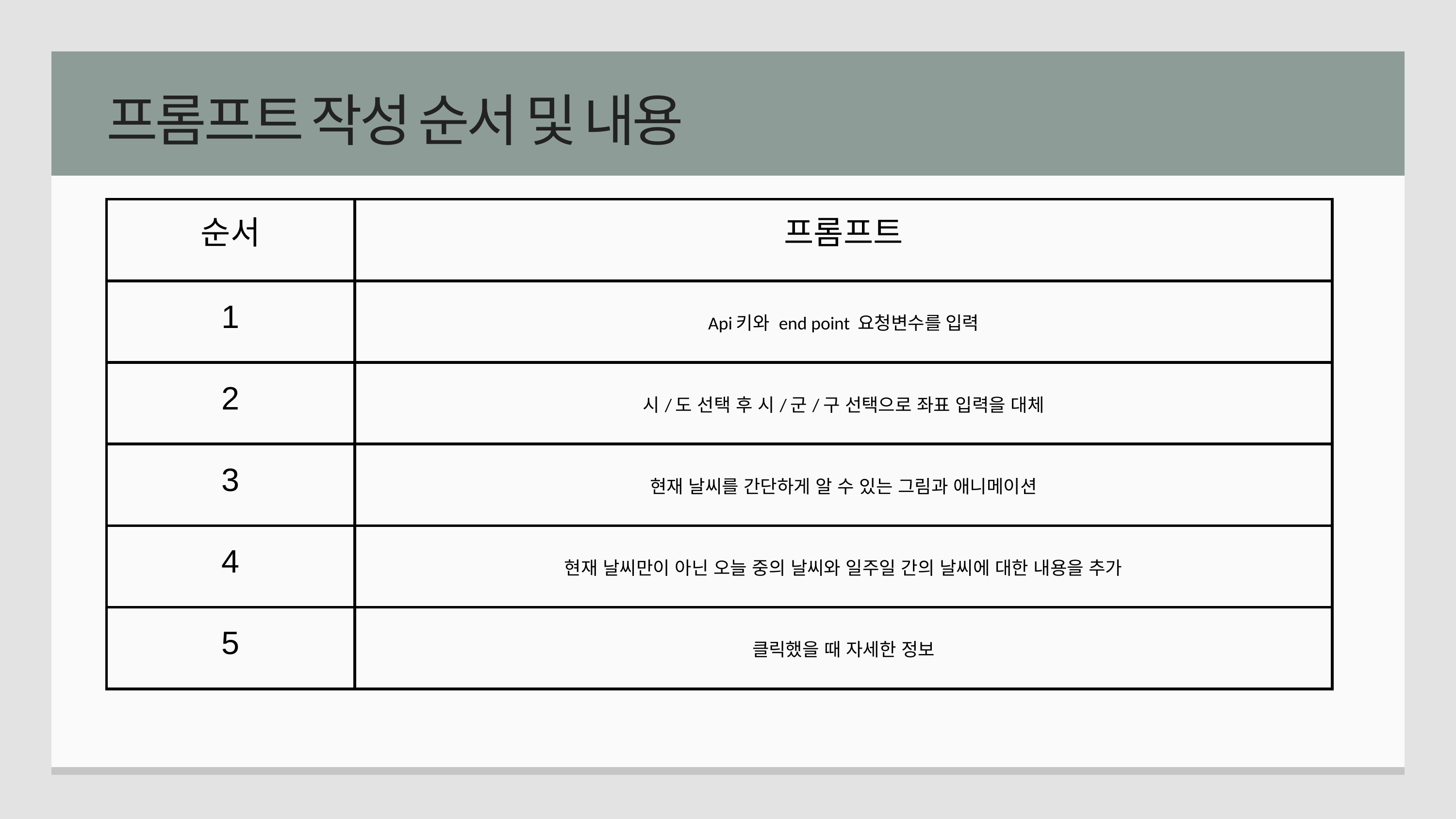

프롬프트 작성 순서 및 내용
| 순서 | 프롬프트 |
| --- | --- |
| 1 | Api키와 end point 요청변수를 입력 |
| 2 | 시/도 선택 후 시/군/구 선택으로 좌표 입력을 대체 |
| 3 | 현재 날씨를 간단하게 알 수 있는 그림과 애니메이션 |
| 4 | 현재 날씨만이 아닌 오늘 중의 날씨와 일주일 간의 날씨에 대한 내용을 추가 |
| 5 | 클릭했을 때 자세한 정보 |